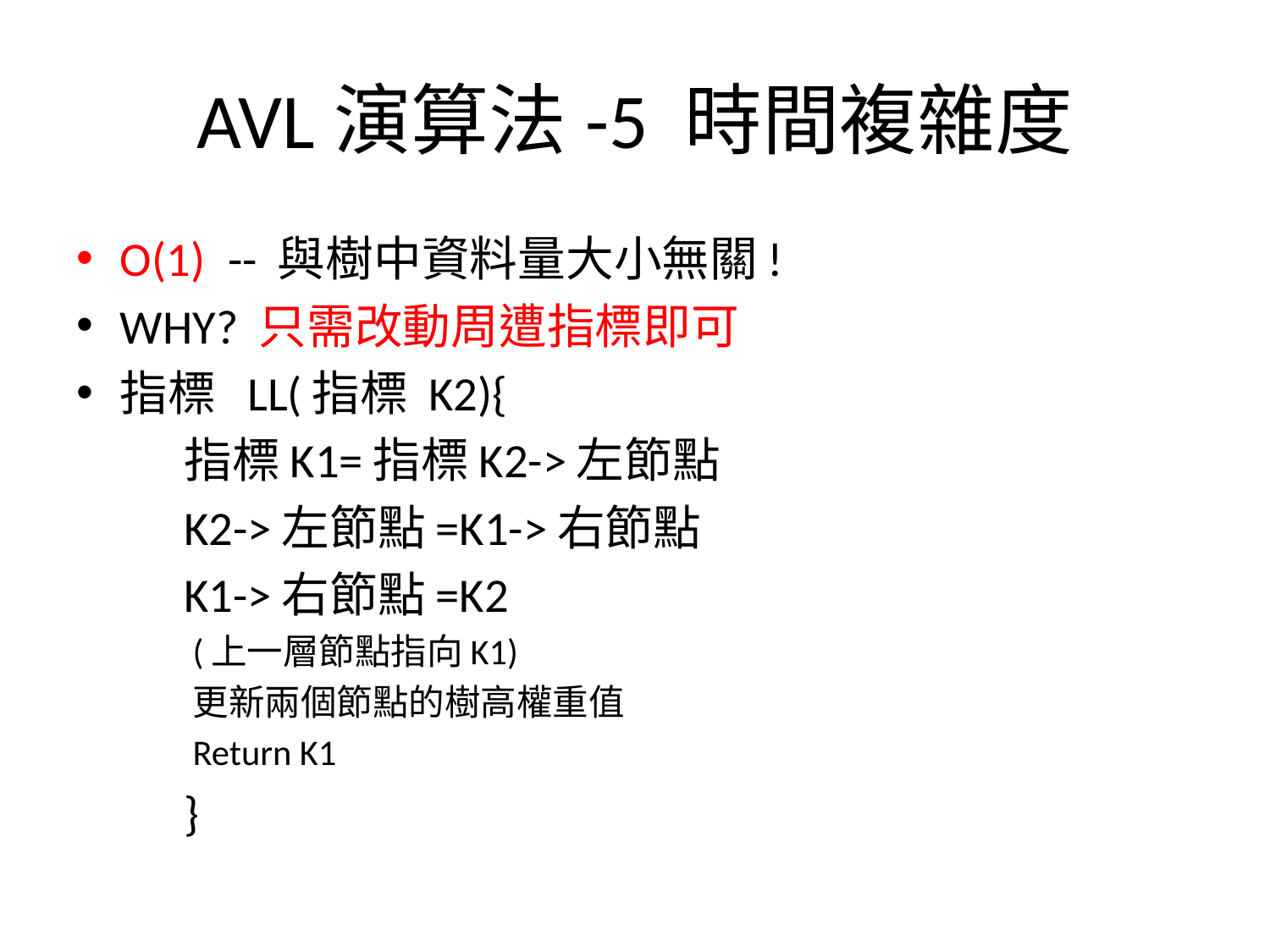

# AVL演算法-5 時間複雜度
O(1)	-- 與樹中資料量大小無關!
WHY? 只需改動周遭指標即可
指標  LL(指標 K2){
	指標K1=指標K2->左節點
	K2->左節點=K1->右節點
	K1->右節點=K2
(上一層節點指向K1)
更新兩個節點的樹高權重值
Return K1
	}